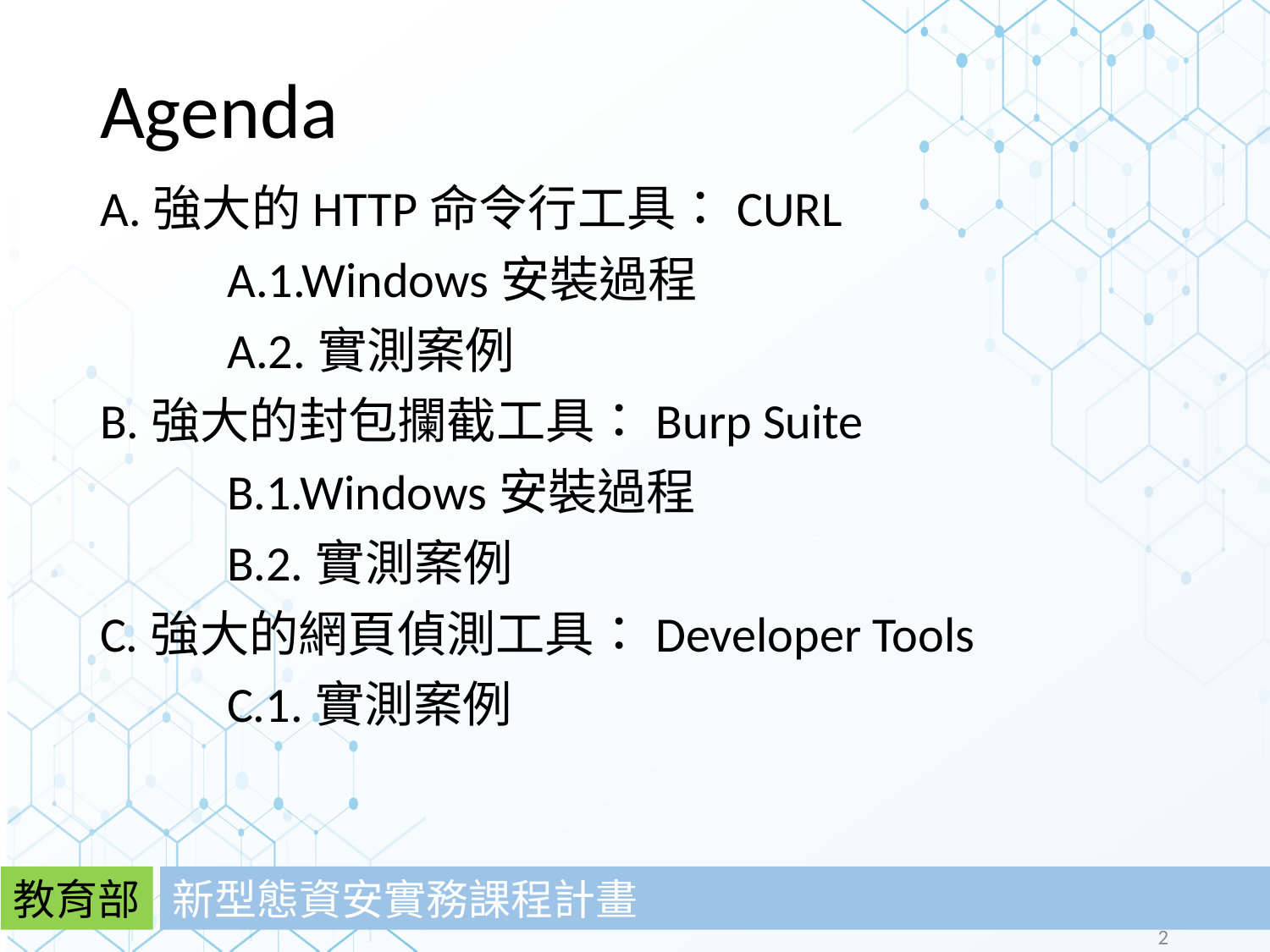

# Agenda
A.強大的HTTP命令行工具：CURL
	A.1.Windows安裝過程
	A.2.實測案例
B.強大的封包攔截工具：Burp Suite
	B.1.Windows安裝過程
	B.2.實測案例
C.強大的網頁偵測工具：Developer Tools
	C.1.實測案例
教育部
新型態資安實務課程計畫
2